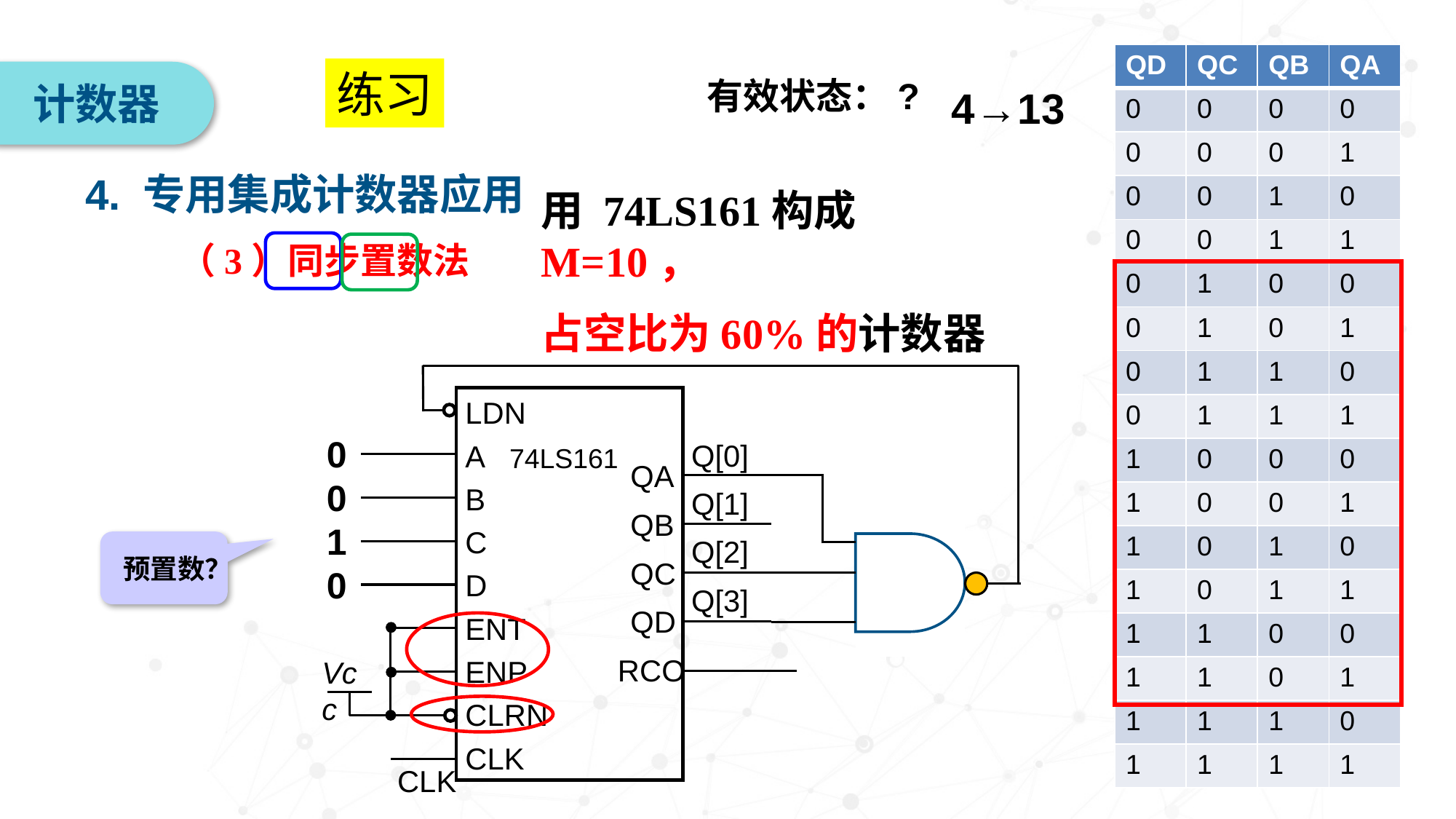

| QD | QC | QB | QA |
| --- | --- | --- | --- |
| 0 | 0 | 0 | 0 |
| 0 | 0 | 0 | 1 |
| 0 | 0 | 1 | 0 |
| 0 | 0 | 1 | 1 |
| 0 | 1 | 0 | 0 |
| 0 | 1 | 0 | 1 |
| 0 | 1 | 1 | 0 |
| 0 | 1 | 1 | 1 |
| 1 | 0 | 0 | 0 |
| 1 | 0 | 0 | 1 |
| 1 | 0 | 1 | 0 |
| 1 | 0 | 1 | 1 |
| 1 | 1 | 0 | 0 |
| 1 | 1 | 0 | 1 |
| 1 | 1 | 1 | 0 |
| 1 | 1 | 1 | 1 |
练习

有效状态：?
计数器
4→13
4. 专用集成计数器应用
用 74LS161构成M=10，
占空比为60%的计数器
（3）同步置数法

LDN

0
0
1
0
Q[0]
A
74LS161
QA
B
Q[1]
QB
C
Q[2]
预置数？
QC
D
Q[3]
QD
ENT

RCO
ENP
Vcc

CLRN

CLK
CLK